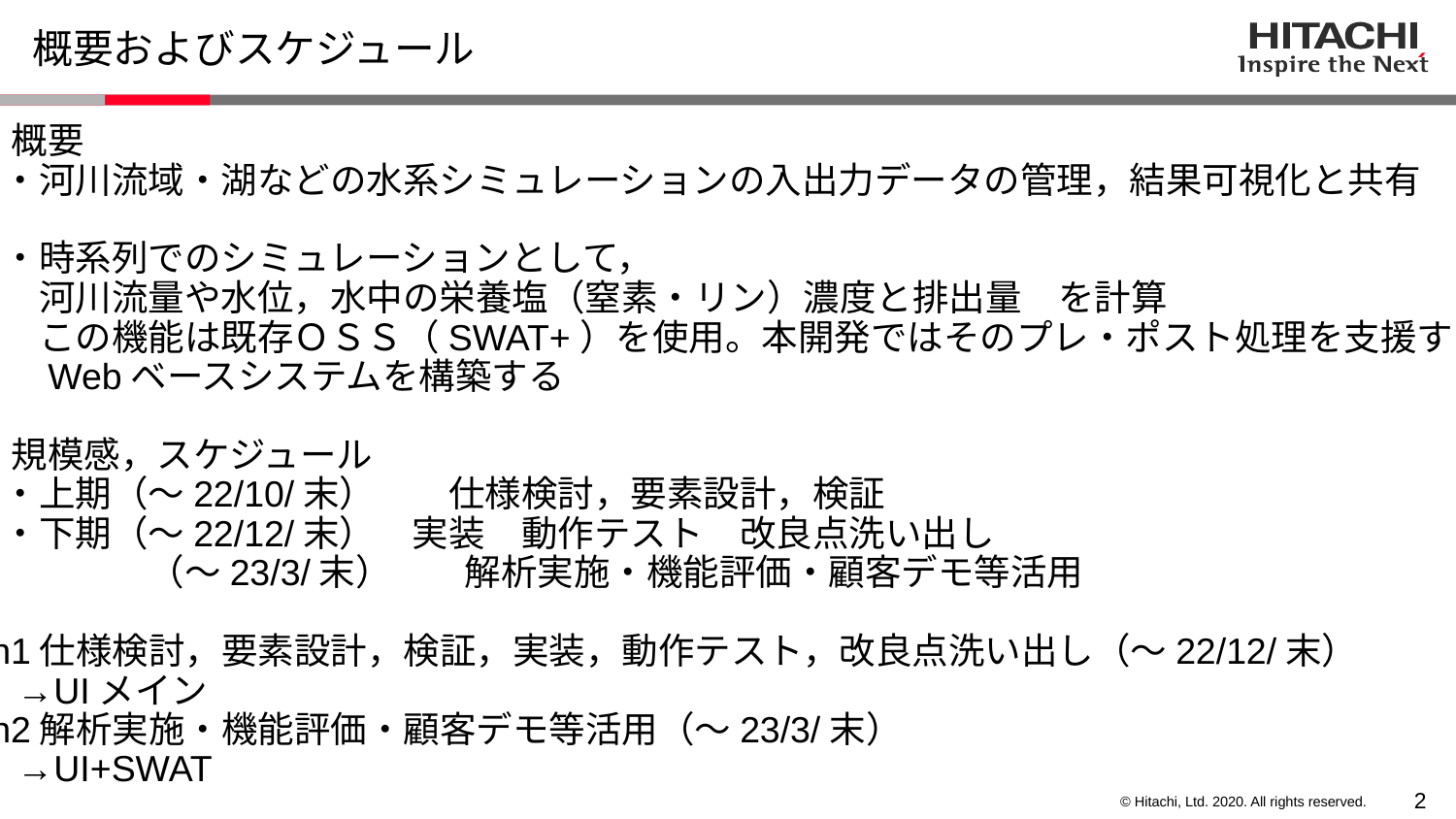

# 概要およびスケジュール
■概要
　・河川流域・湖などの水系シミュレーションの入出力データの管理，結果可視化と共有

　・時系列でのシミュレーションとして，
　　河川流量や水位，水中の栄養塩（窒素・リン）濃度と排出量　を計算
　　この機能は既存ＯＳＳ（SWAT+）を使用。本開発ではそのプレ・ポスト処理を支援する
　　Webベースシステムを構築する

■規模感，スケジュール
　・上期（～22/10/末）　　仕様検討，要素設計，検証
　・下期（～22/12/末）　実装　動作テスト　改良点洗い出し
　　　　　（～23/3/末）　　解析実施・機能評価・顧客デモ等活用

Ph1仕様検討，要素設計，検証，実装，動作テスト，改良点洗い出し（～22/12/末）
     →UIメイン
Ph2解析実施・機能評価・顧客デモ等活用（～23/3/末）
     →UI+SWAT